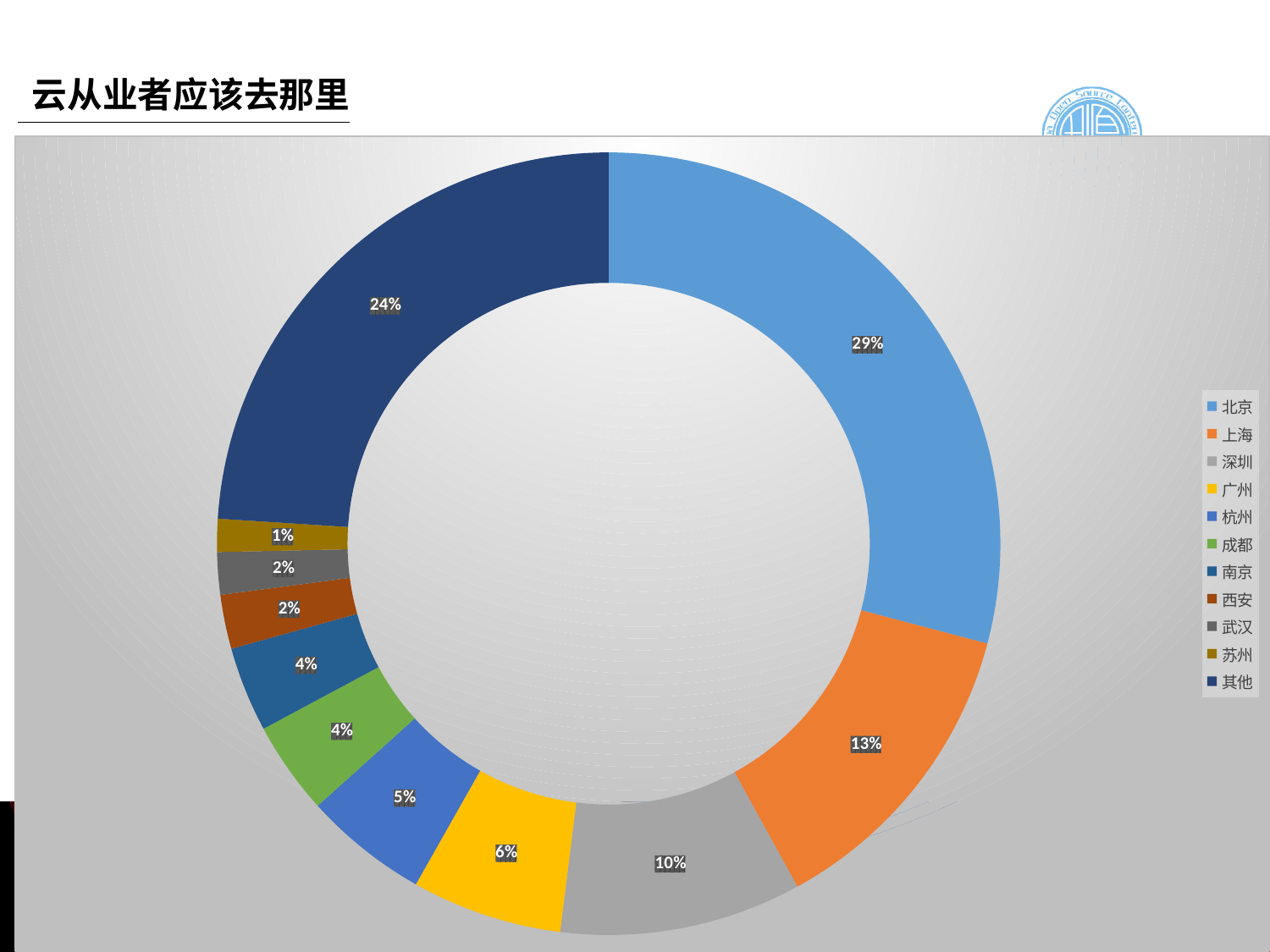

云从业者应该去那里

### Chart

| Category |  |  |
|---|---|---|
| 北京 | None | 0.2911 |
| 上海 | None | 0.1289 |
| 深圳 | None | 0.0998 |
| 广州 | None | 0.0621 |
| 杭州 | None | 0.0513 |
| 成都 | None | 0.0384 |
| 南京 | None | 0.0351 |
| 西安 | None | 0.0224 |
| 武汉 | None | 0.0175 |
| 苏州 | None | 0.0136 |
| 其他 | None | 0.2398 |